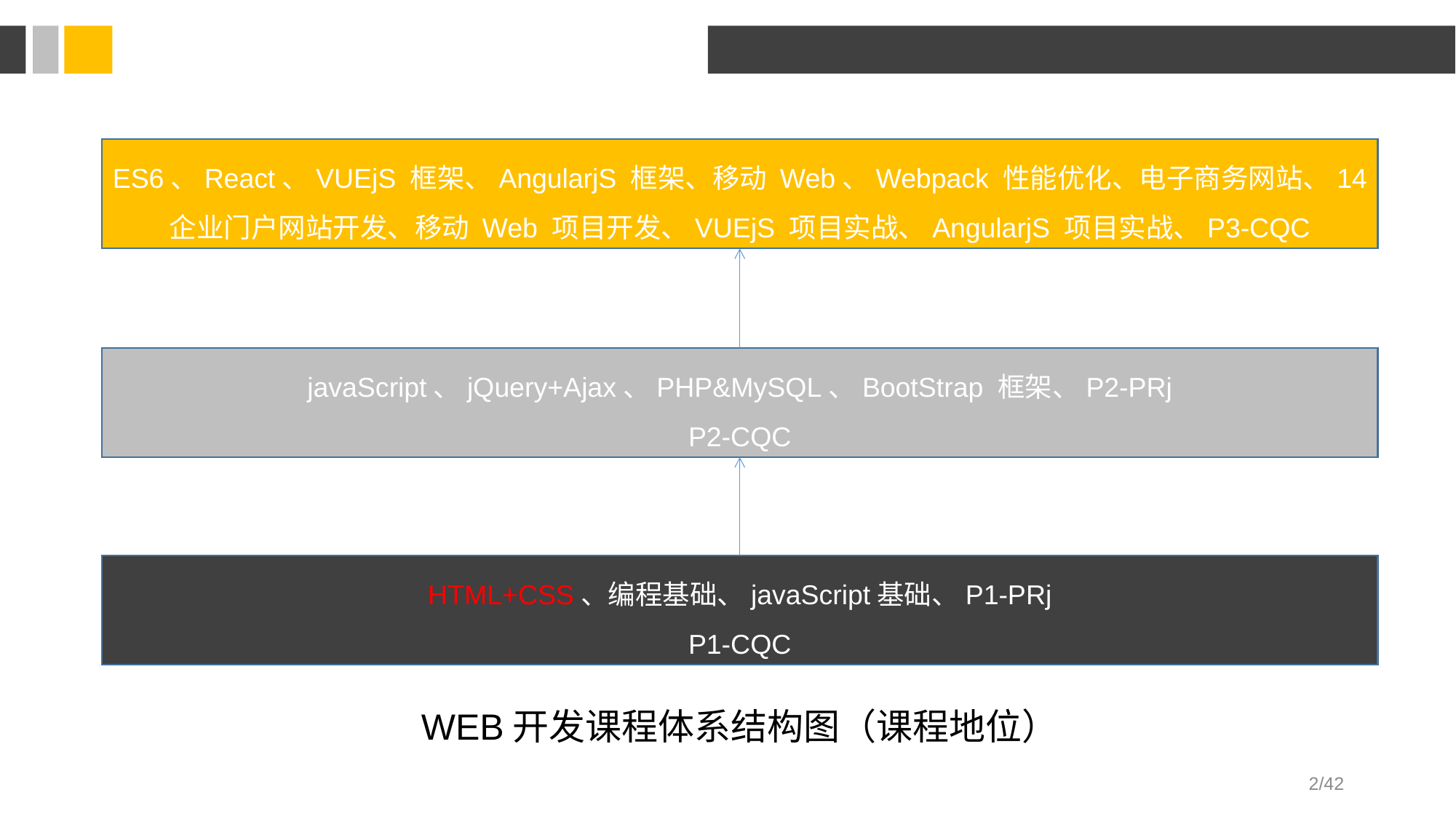

ES6、React、VUEjS 框架、AngularjS 框架、移动 Web、Webpack 性能优化、电子商务网站、14 企业门户网站开发、移动 Web 项目开发、VUEjS 项目实战、AngularjS 项目实战、P3-CQC
javaScript、jQuery+Ajax、PHP&MySQL、BootStrap 框架、P2-PRj
P2-CQC
HTML+CSS、编程基础、javaScript基础、P1-PRj
P1-CQC
WEB开发课程体系结构图（课程地位）
2/42